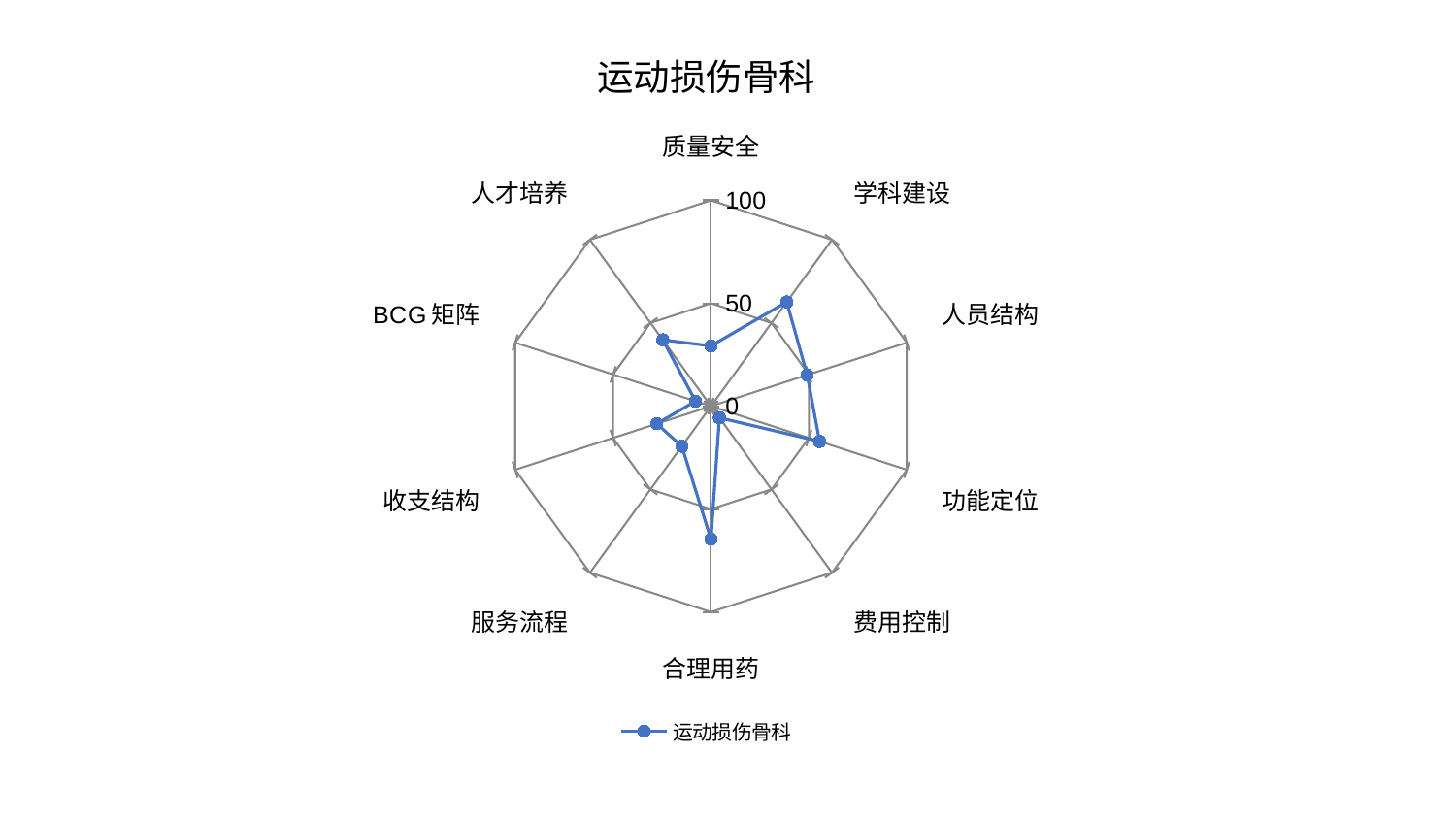

### Chart: 运动损伤骨科

| Category | 运动损伤骨科 |
|---|---|
| 质量安全 | 29.30813133238761 |
| 学科建设 | 62.61911533033436 |
| 人员结构 | 49.12749197619672 |
| 功能定位 | 55.49157860727793 |
| 费用控制 | 6.9801756627628775 |
| 合理用药 | 64.62614760711159 |
| 服务流程 | 24.101679480217484 |
| 收支结构 | 27.687032474778096 |
| BCG矩阵 | 7.902986345392542 |
| 人才培养 | 39.84146903869446 |
151